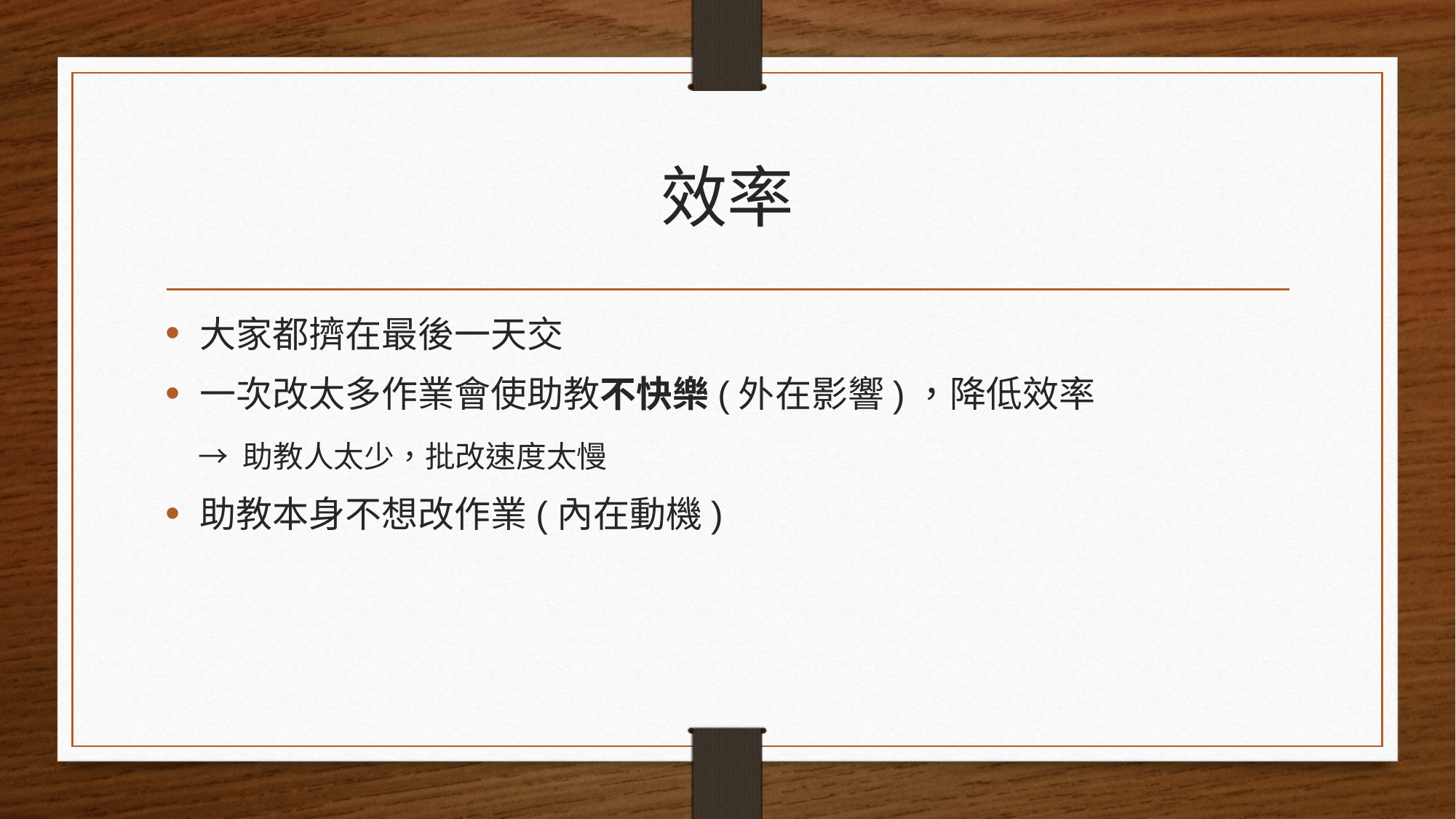

# 效率
大家都擠在最後一天交
一次改太多作業會使助教不快樂(外在影響)，降低效率
    → 助教人太少，批改速度太慢
助教本身不想改作業(內在動機)